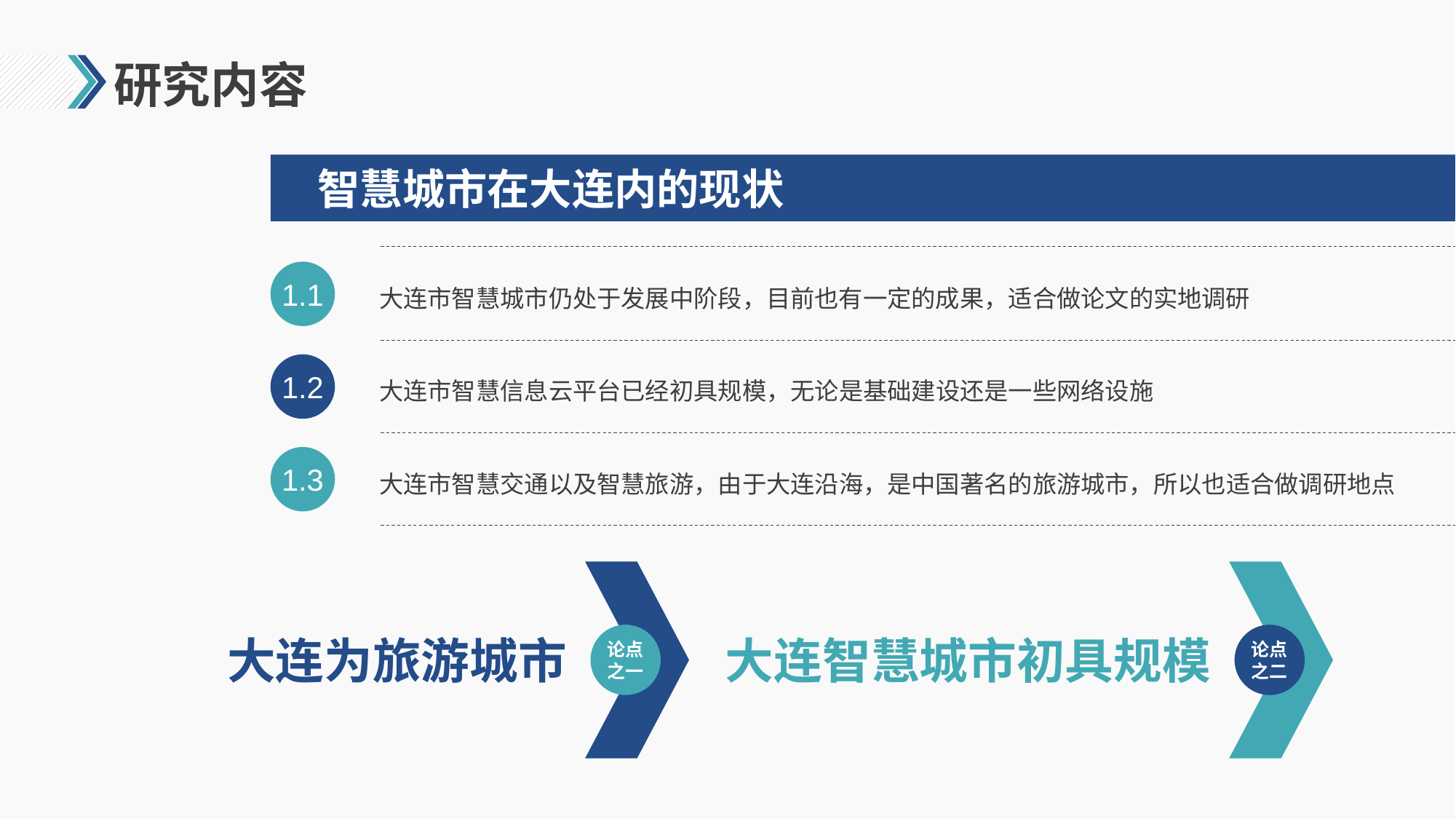

# 研究内容
智慧城市在大连内的现状
1.1
大连市智慧城市仍处于发展中阶段，目前也有一定的成果，适合做论文的实地调研
1.2
大连市智慧信息云平台已经初具规模，无论是基础建设还是一些网络设施
1.3
大连市智慧交通以及智慧旅游，由于大连沿海，是中国著名的旅游城市，所以也适合做调研地点

论点之一
论点之二
大连为旅游城市
大连智慧城市初具规模